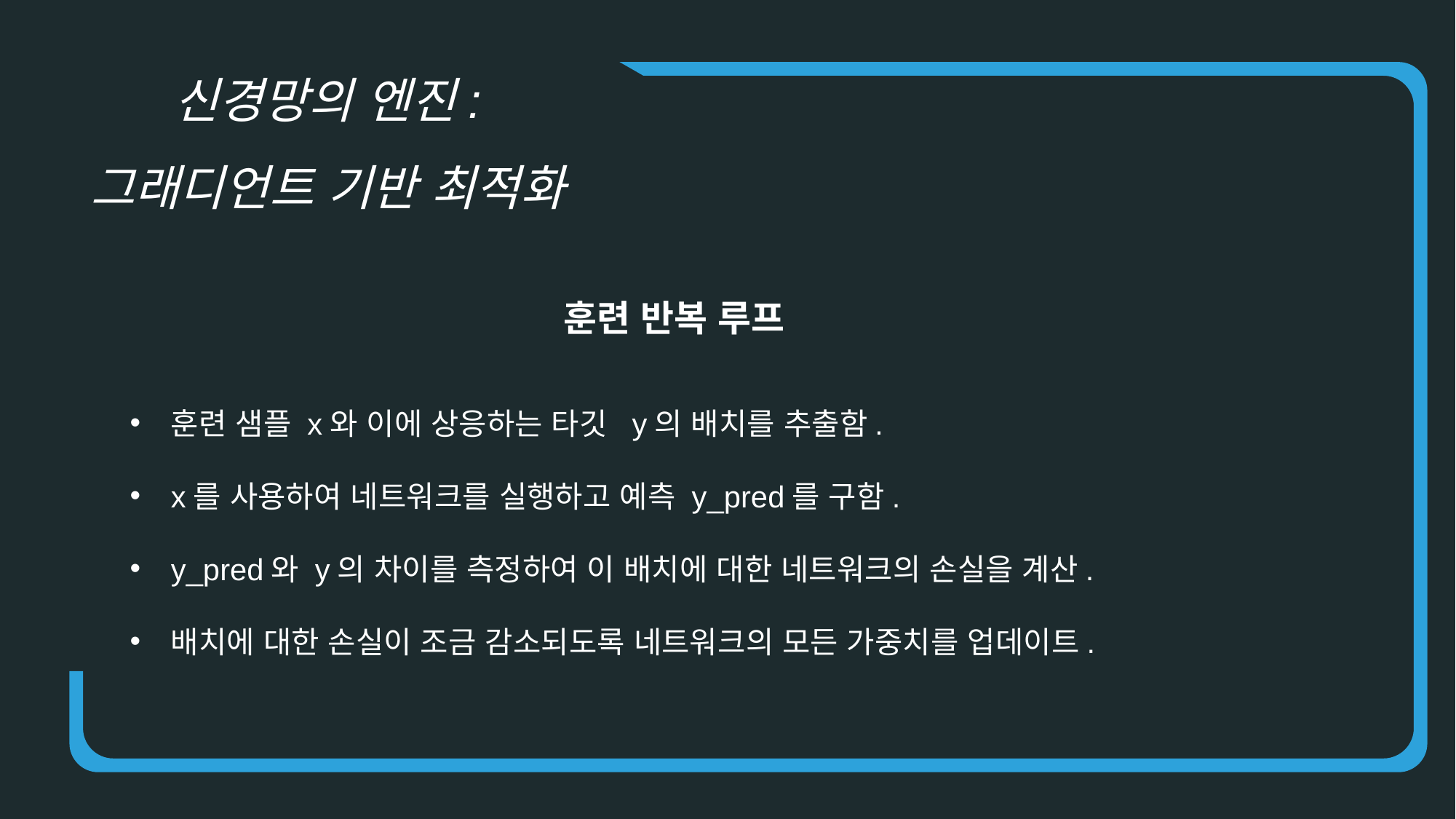

신경망의 엔진:
그래디언트 기반 최적화

훈련 반복 루프
훈련 샘플 x와 이에 상응하는 타깃  y의 배치를 추출함.

x를 사용하여 네트워크를 실행하고 예측 y_pred를 구함.

y_pred와 y의 차이를 측정하여 이 배치에 대한 네트워크의 손실을 계산.

배치에 대한 손실이 조금 감소되도록 네트워크의 모든 가중치를 업데이트.